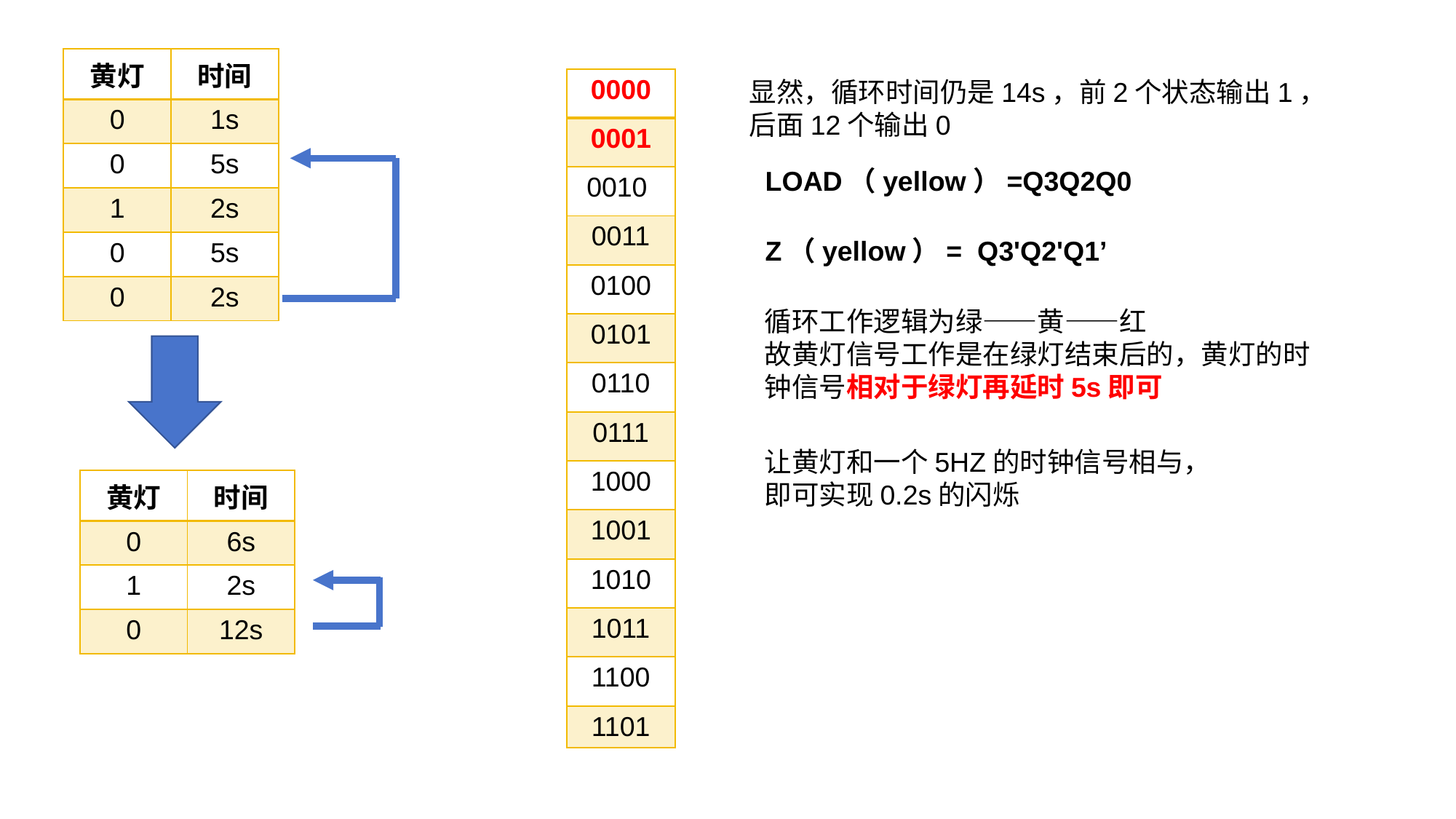

| 黄灯 | 时间 |
| --- | --- |
| 0 | 1s |
| 0 | 5s |
| 1 | 2s |
| 0 | 5s |
| 0 | 2s |
| 0000 |
| --- |
| 0001 |
| 0010 |
| 0011 |
| 0100 |
| 0101 |
| 0110 |
| 0111 |
| 1000 |
| 1001 |
| 1010 |
| 1011 |
| 1100 |
| 1101 |
显然，循环时间仍是14s，前2个状态输出1，后面12个输出0
LOAD（yellow）=Q3Q2Q0
Z（yellow）=  Q3'Q2'Q1’
循环工作逻辑为绿——黄——红
故黄灯信号工作是在绿灯结束后的，黄灯的时钟信号相对于绿灯再延时5s即可

让黄灯和一个5HZ的时钟信号相与，即可实现0.2s的闪烁
| 黄灯 | 时间 |
| --- | --- |
| 0 | 6s |
| 1 | 2s |
| 0 | 12s |